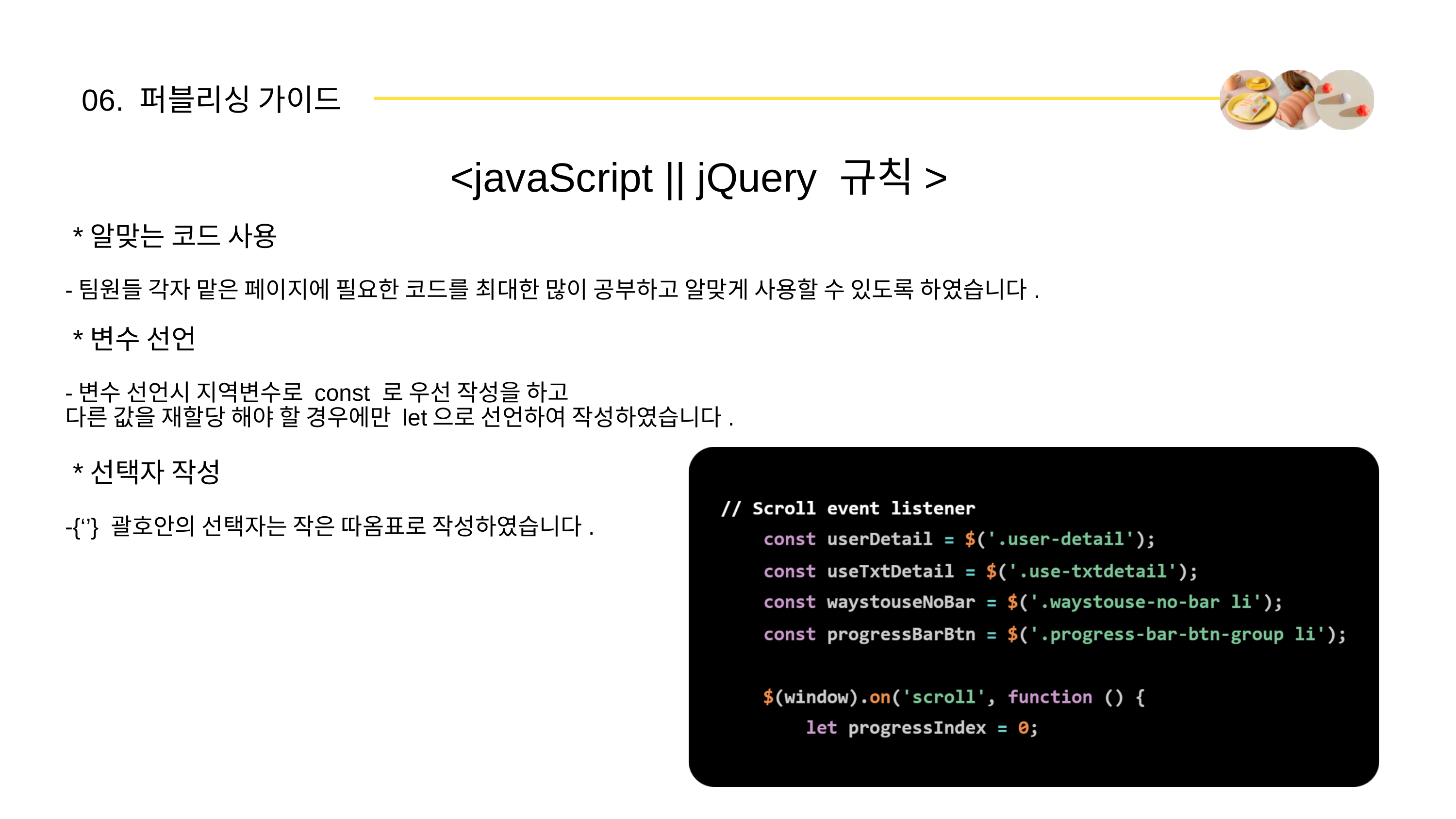

06. 퍼블리싱 가이드

<javaScript || jQuery 규칙>
 *알맞는 코드 사용

-팀원들 각자 맡은 페이지에 필요한 코드를 최대한 많이 공부하고 알맞게 사용할 수 있도록 하였습니다.
 *변수 선언

-변수 선언시 지역변수로 const 로 우선 작성을 하고
다른 값을 재할당 해야 할 경우에만 let으로 선언하여 작성하였습니다.

 *선택자 작성

-{‘’} 괄호안의 선택자는 작은 따옴표로 작성하였습니다.